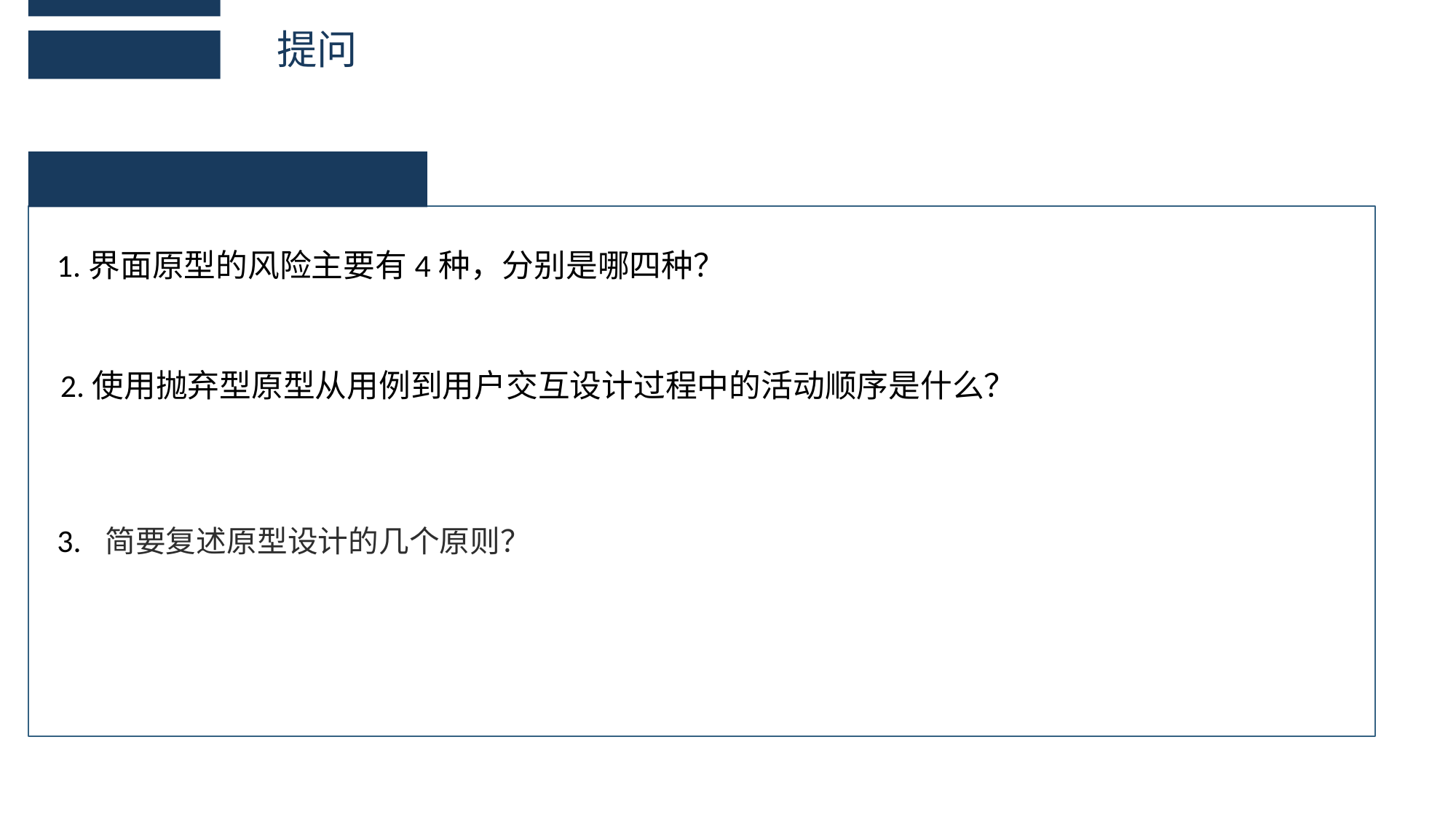

提问

1.界面原型的风险主要有4种，分别是哪四种？
2.使用抛弃型原型从用例到用户交互设计过程中的活动顺序是什么？
3.  简要复述原型设计的几个原则？